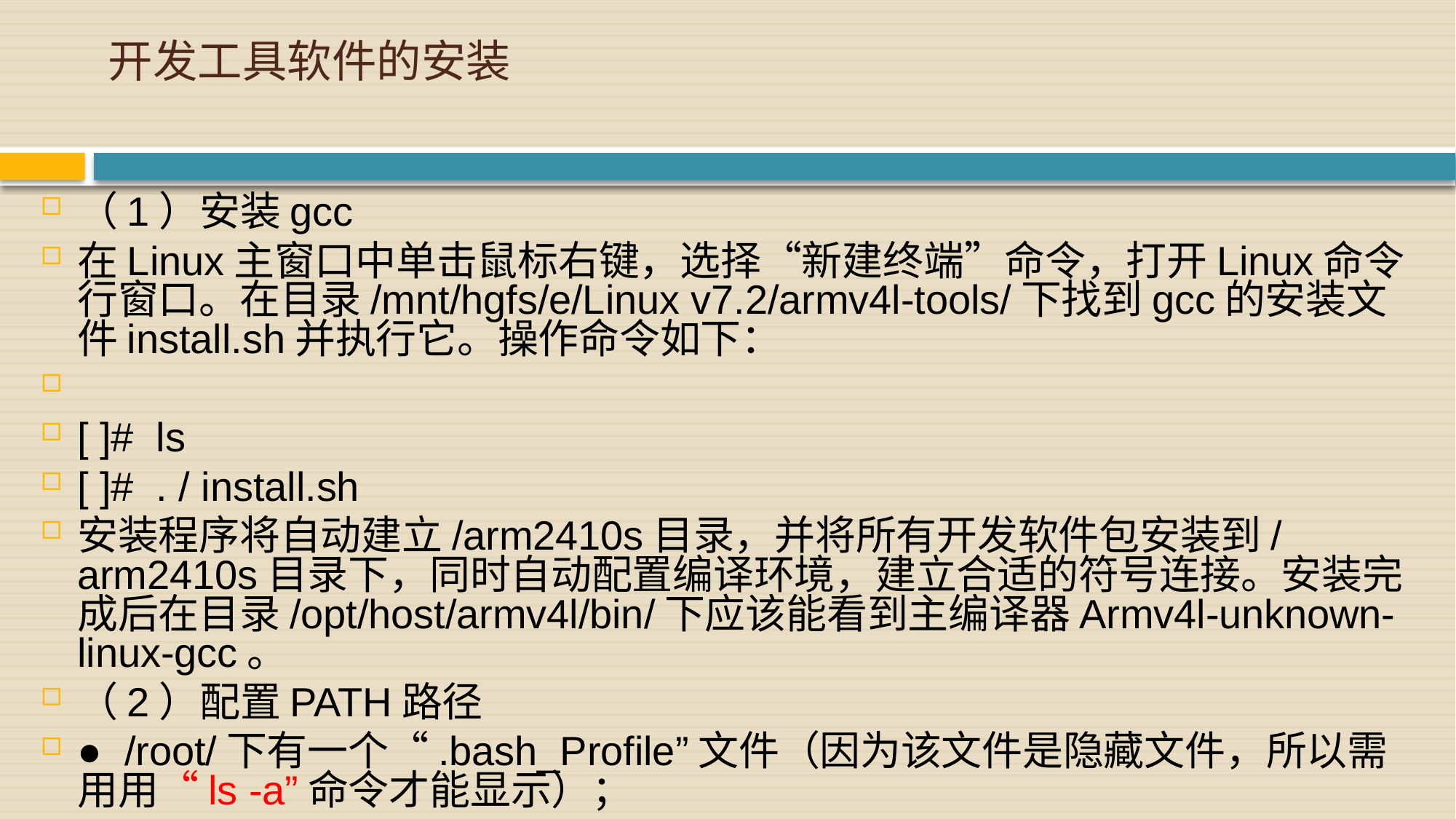

# 开发工具软件的安装
（1）安装gcc
在Linux主窗口中单击鼠标右键，选择“新建终端”命令，打开Linux命令行窗口。在目录/mnt/hgfs/e/Linux v7.2/armv4l-tools/下找到gcc的安装文件install.sh并执行它。操作命令如下：

[ ]#  ls
[ ]#  . / install.sh
安装程序将自动建立/arm2410s目录，并将所有开发软件包安装到/arm2410s目录下，同时自动配置编译环境，建立合适的符号连接。安装完成后在目录/opt/host/armv4l/bin/下应该能看到主编译器Armv4l-unknown-linux-gcc。
（2）配置PATH路径
●  /root/下有一个“.bash_Profile”文件（因为该文件是隐藏文件，所以需用用“ls -a”命令才能显示）；